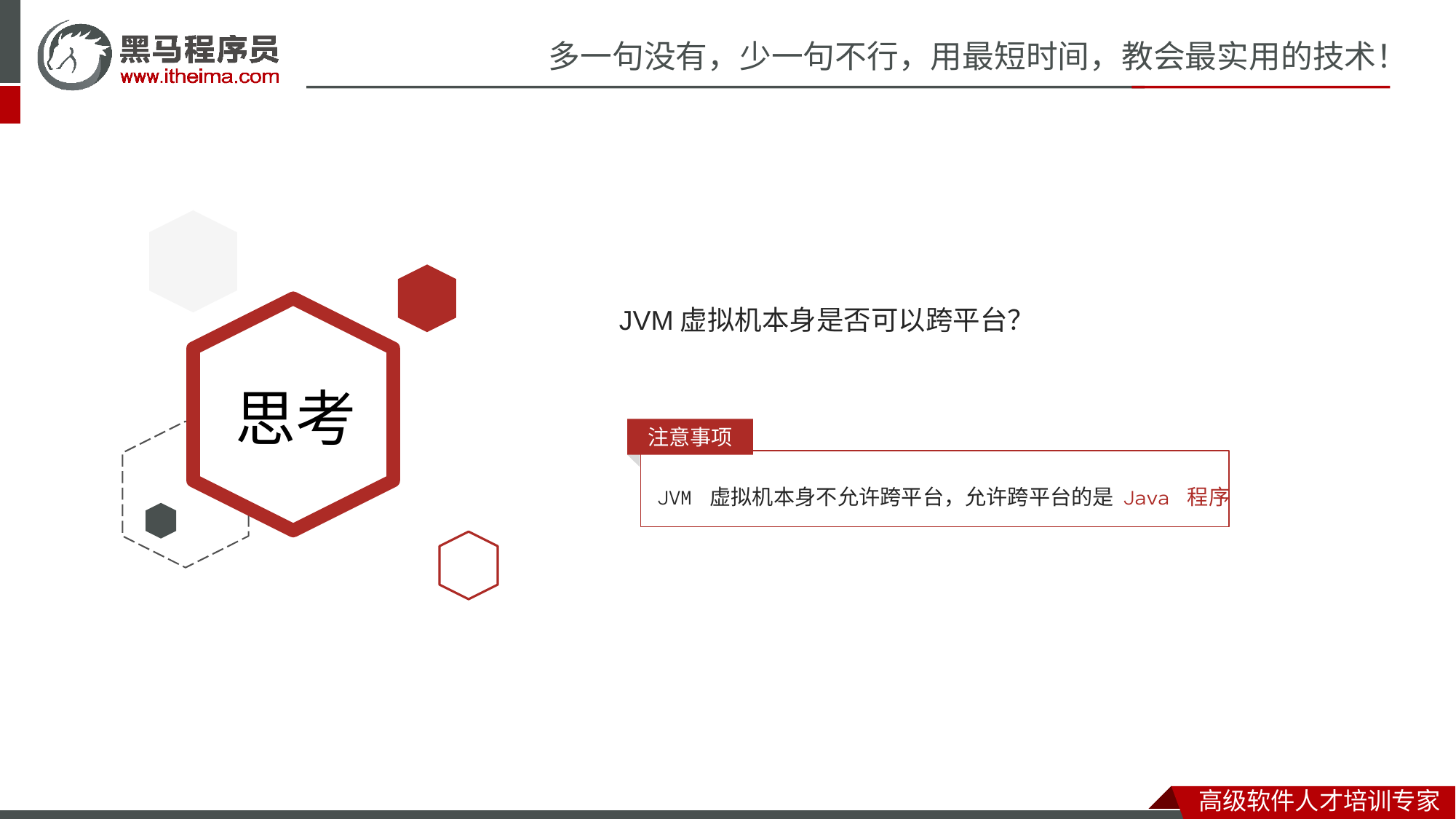

JVM虚拟机本身是否可以跨平台？
注意事项

JVM 虚拟机本身不允许跨平台，允许跨平台的是 Java 程序